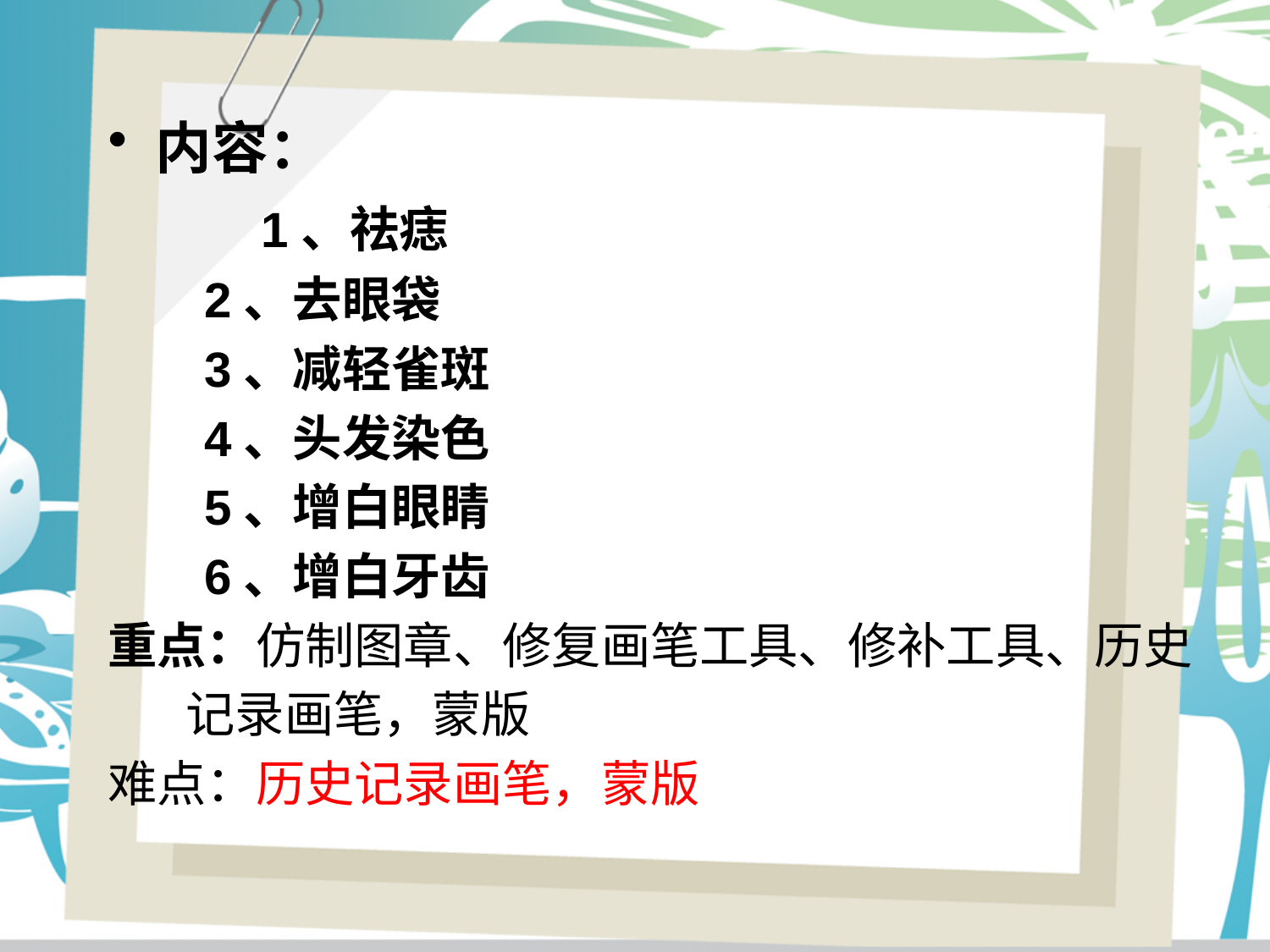

内容：
          1、祛痣
       2、去眼袋
       3、减轻雀斑
       4、头发染色
       5、增白眼睛
       6、增白牙齿
重点：仿制图章、修复画笔工具、修补工具、历史
      记录画笔，蒙版
难点：历史记录画笔，蒙版